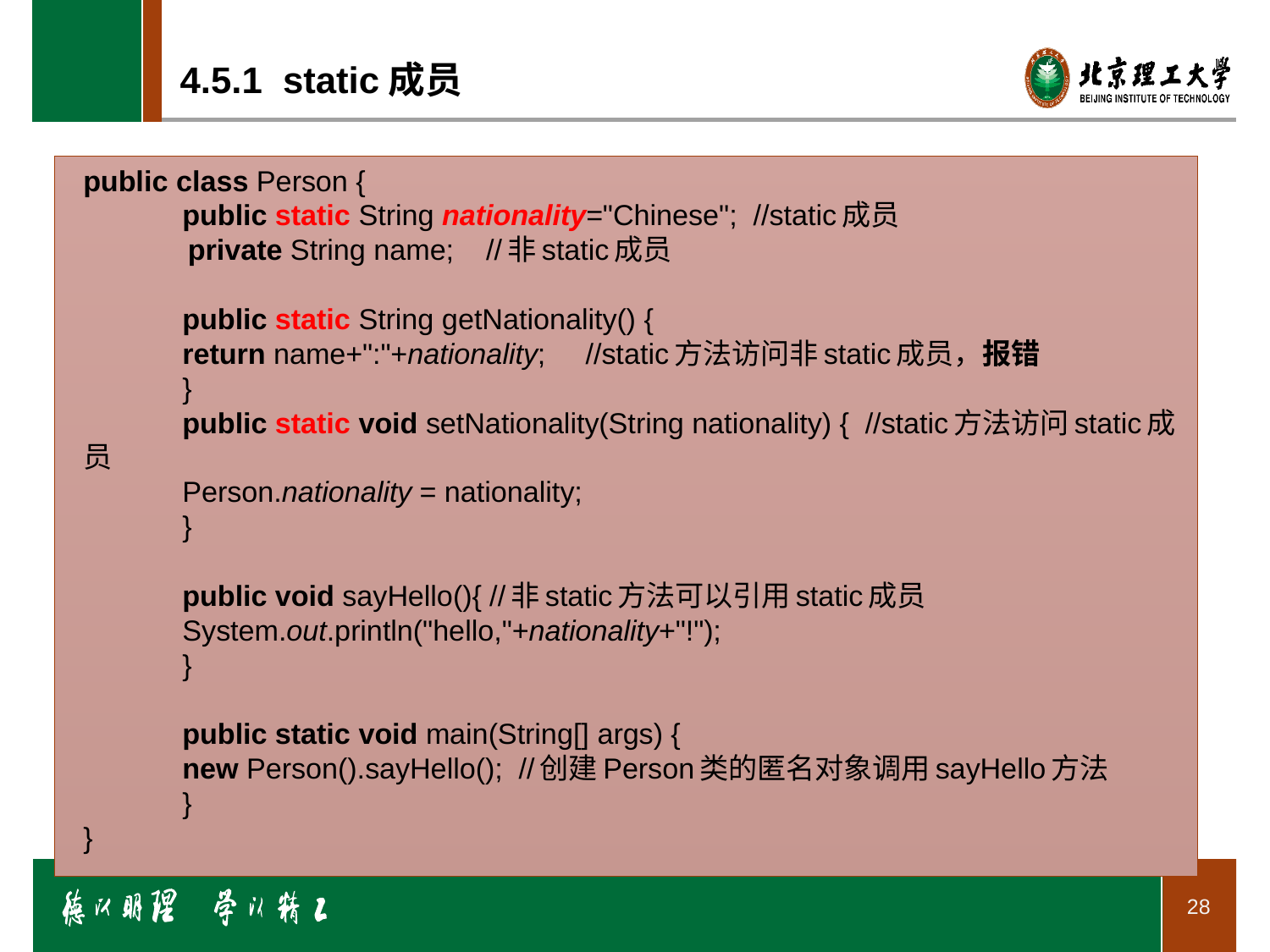

# 4.5.1  static成员
public class Person {
	public static String nationality="Chinese";  //static成员
             private String name;    //非static成员

	public static String getNationality() {
		return name+":"+nationality;     //static方法访问非static成员，报错
	}
	public static void setNationality(String nationality) {  //static方法访问static成员
		Person.nationality = nationality;
	}

	public void sayHello(){ //非static方法可以引用static成员
		System.out.println("hello,"+nationality+"!");
	}

	public static void main(String[] args) {
		new Person().sayHello();  //创建Person类的匿名对象调用sayHello方法
	}
}